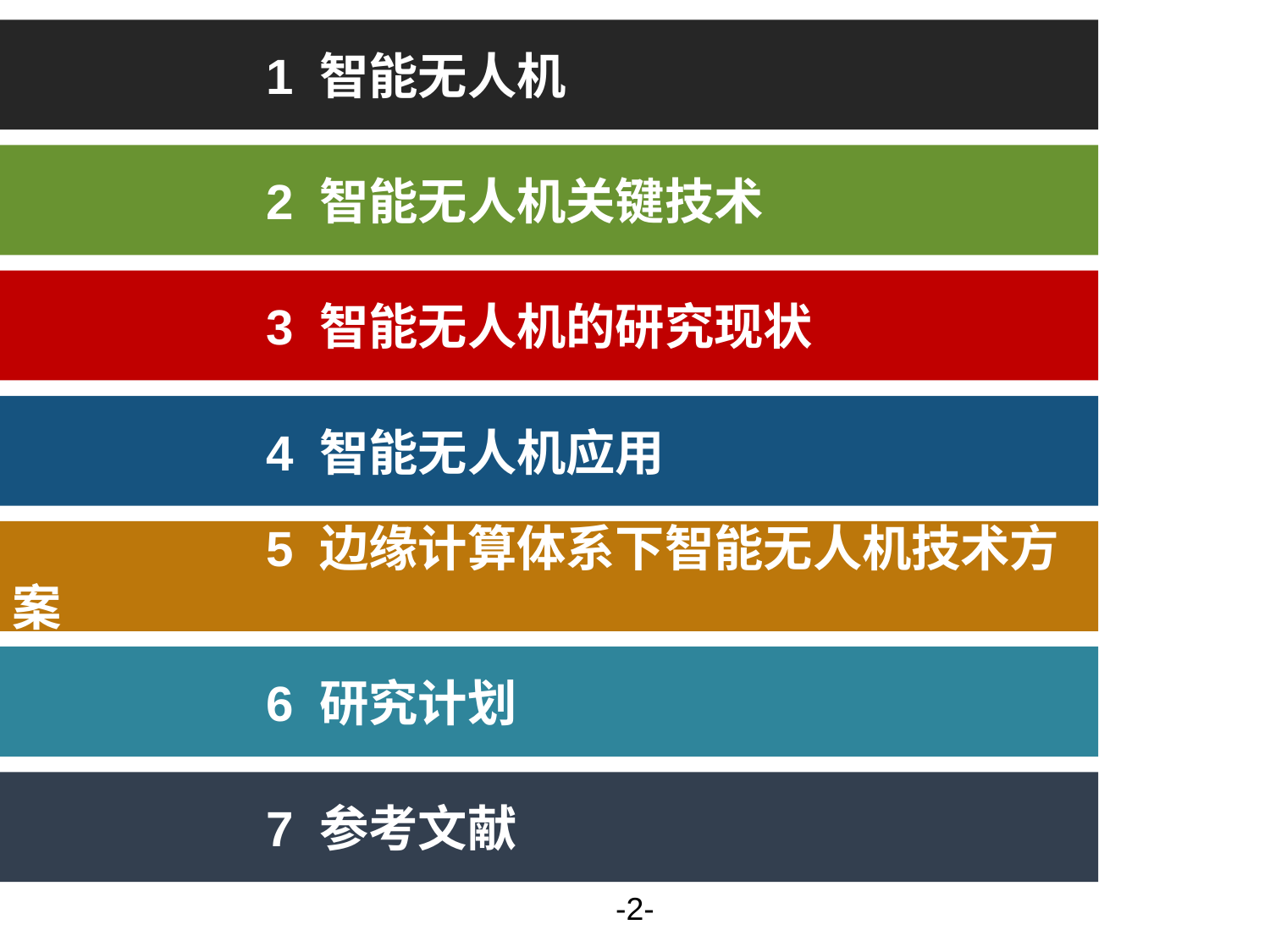

1 智能无人机
		2 智能无人机关键技术
		3 智能无人机的研究现状
		4 智能无人机应用
		5 边缘计算体系下智能无人机技术方案
		6 研究计划
		7 参考文献
-2-